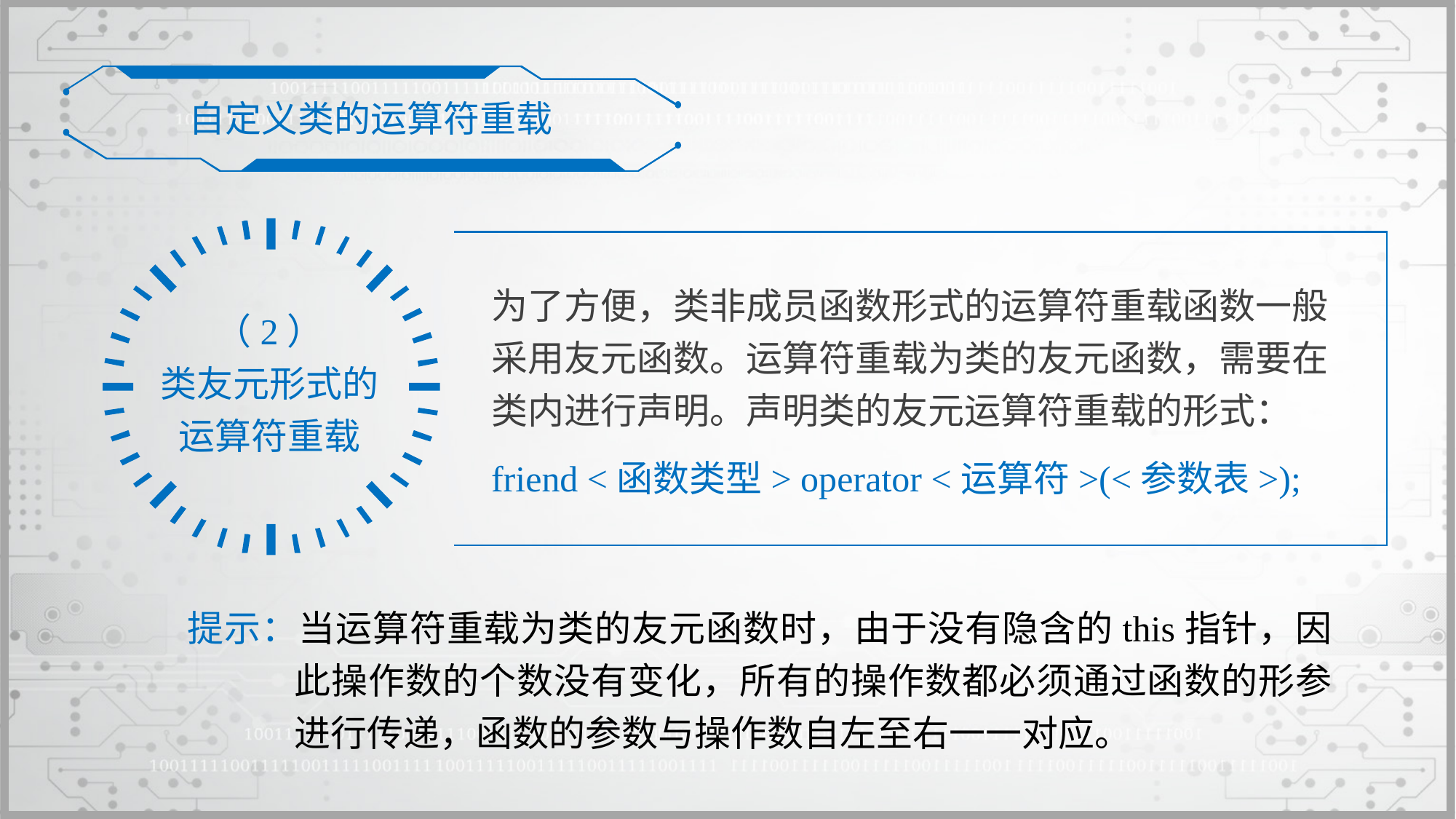

自定义类的运算符重载

（2）
类友元形式的运算符重载

为了方便，类非成员函数形式的运算符重载函数一般采用友元函数。运算符重载为类的友元函数，需要在类内进行声明。声明类的友元运算符重载的形式：
friend <函数类型> operator <运算符>(<参数表>);

提示：当运算符重载为类的友元函数时，由于没有隐含的this指针，因此操作数的个数没有变化，所有的操作数都必须通过函数的形参进行传递，函数的参数与操作数自左至右一一对应。